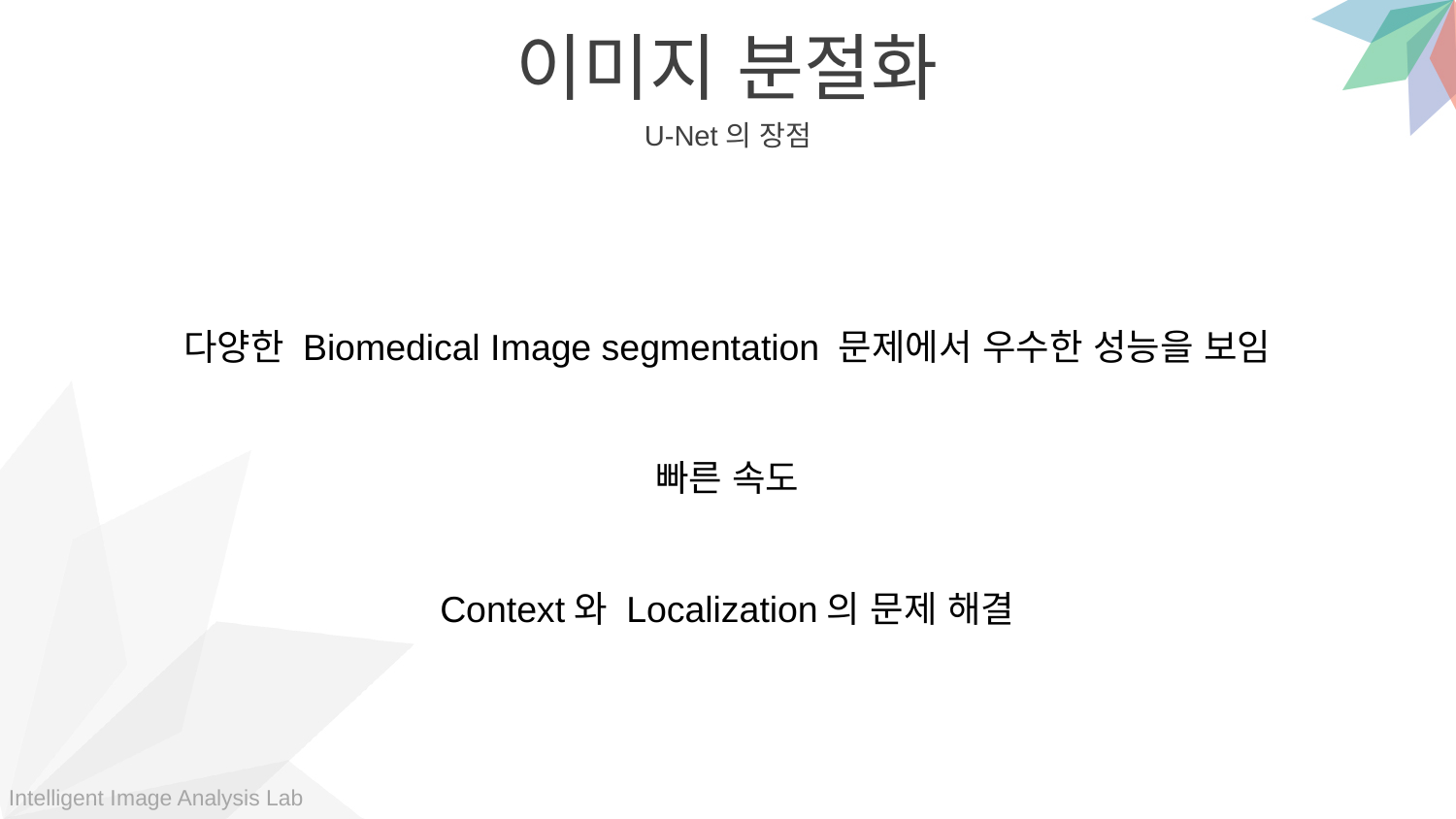

이미지 분절화
U-Net의 장점
다양한 Biomedical Image segmentation 문제에서 우수한 성능을 보임

빠른 속도

Context와 Localization의 문제 해결